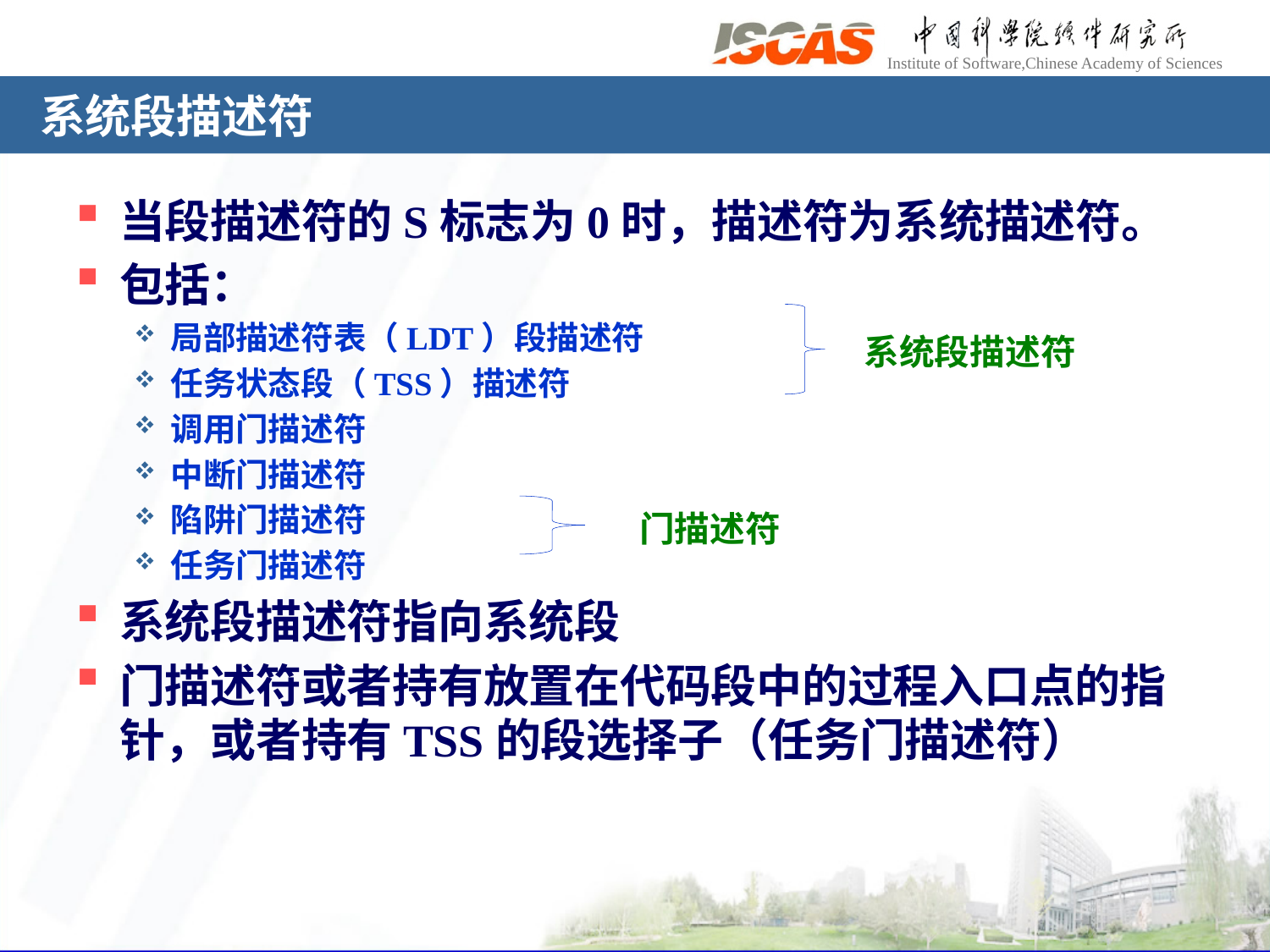

# 系统段描述符
当段描述符的S标志为0时，描述符为系统描述符。
包括：
局部描述符表（LDT）段描述符
任务状态段（TSS）描述符
调用门描述符
中断门描述符
陷阱门描述符
任务门描述符
系统段描述符指向系统段
门描述符或者持有放置在代码段中的过程入口点的指针，或者持有TSS的段选择子（任务门描述符）

系统段描述符

门描述符